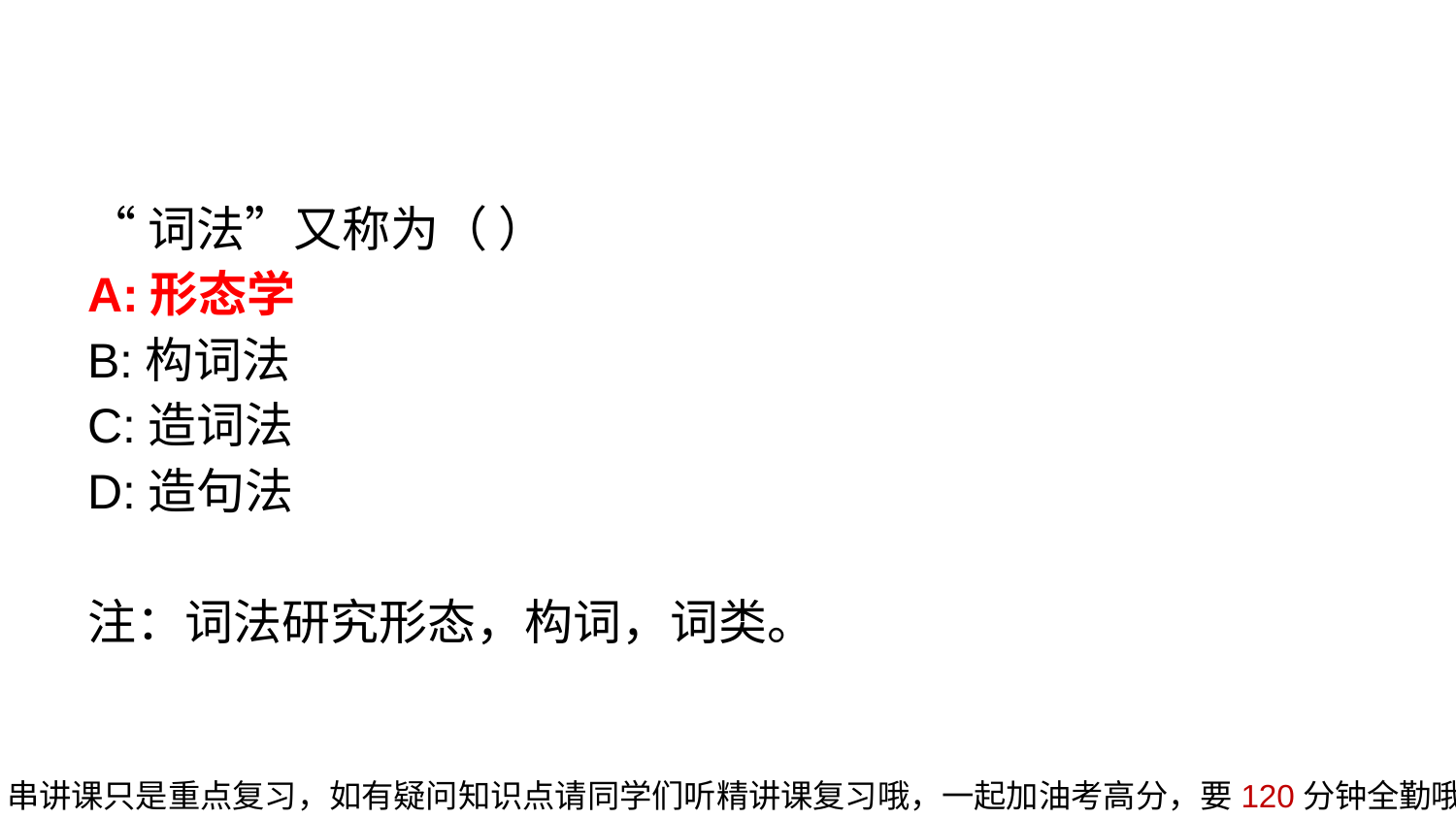

“词法”又称为（ ）
A:形态学
B:构词法
C:造词法
D:造句法

注：词法研究形态，构词，词类。